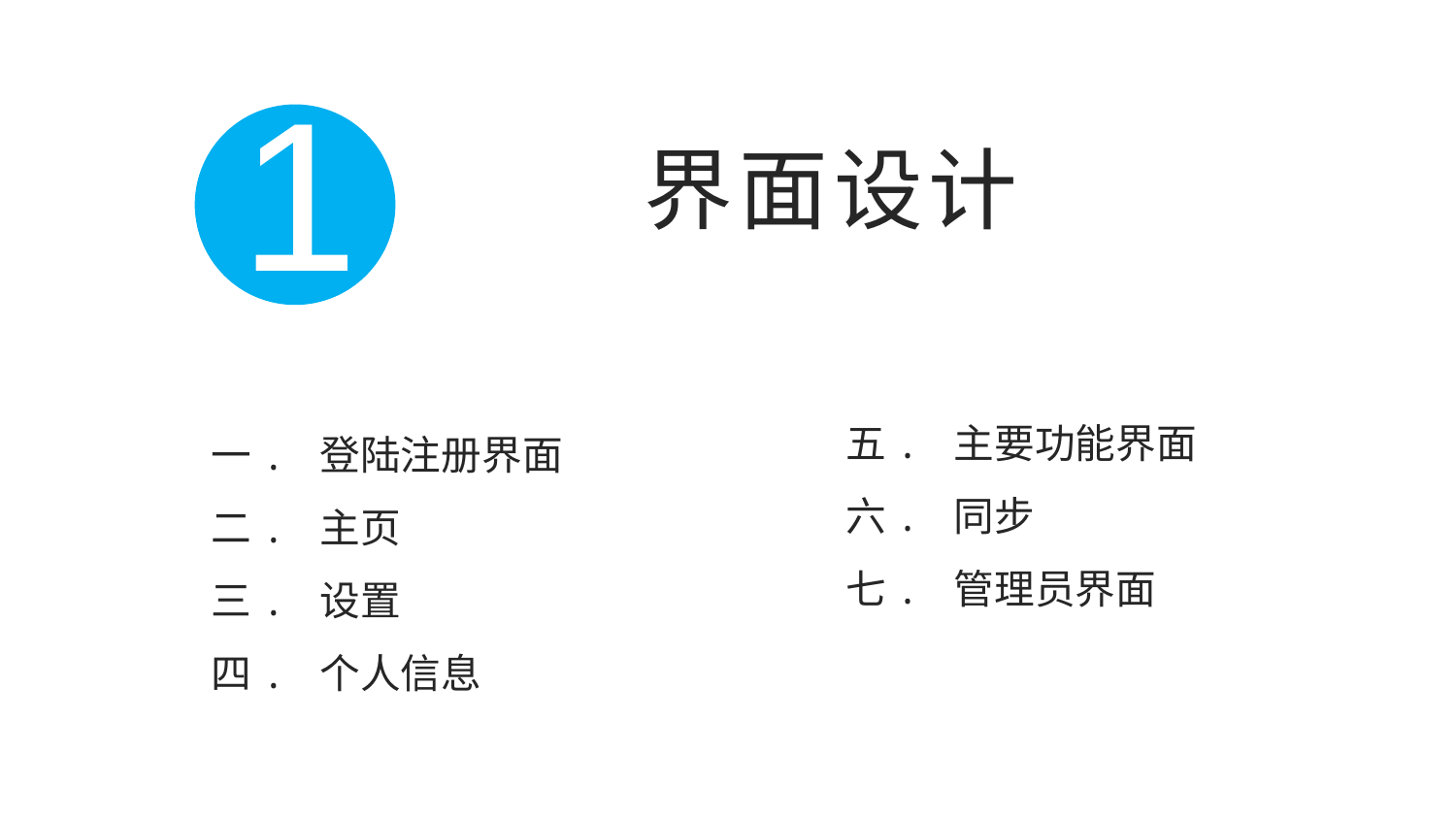

1

界面设计
五. 主要功能界面
六. 同步
七. 管理员界面
一. 登陆注册界面
二. 主页
三. 设置
四. 个人信息